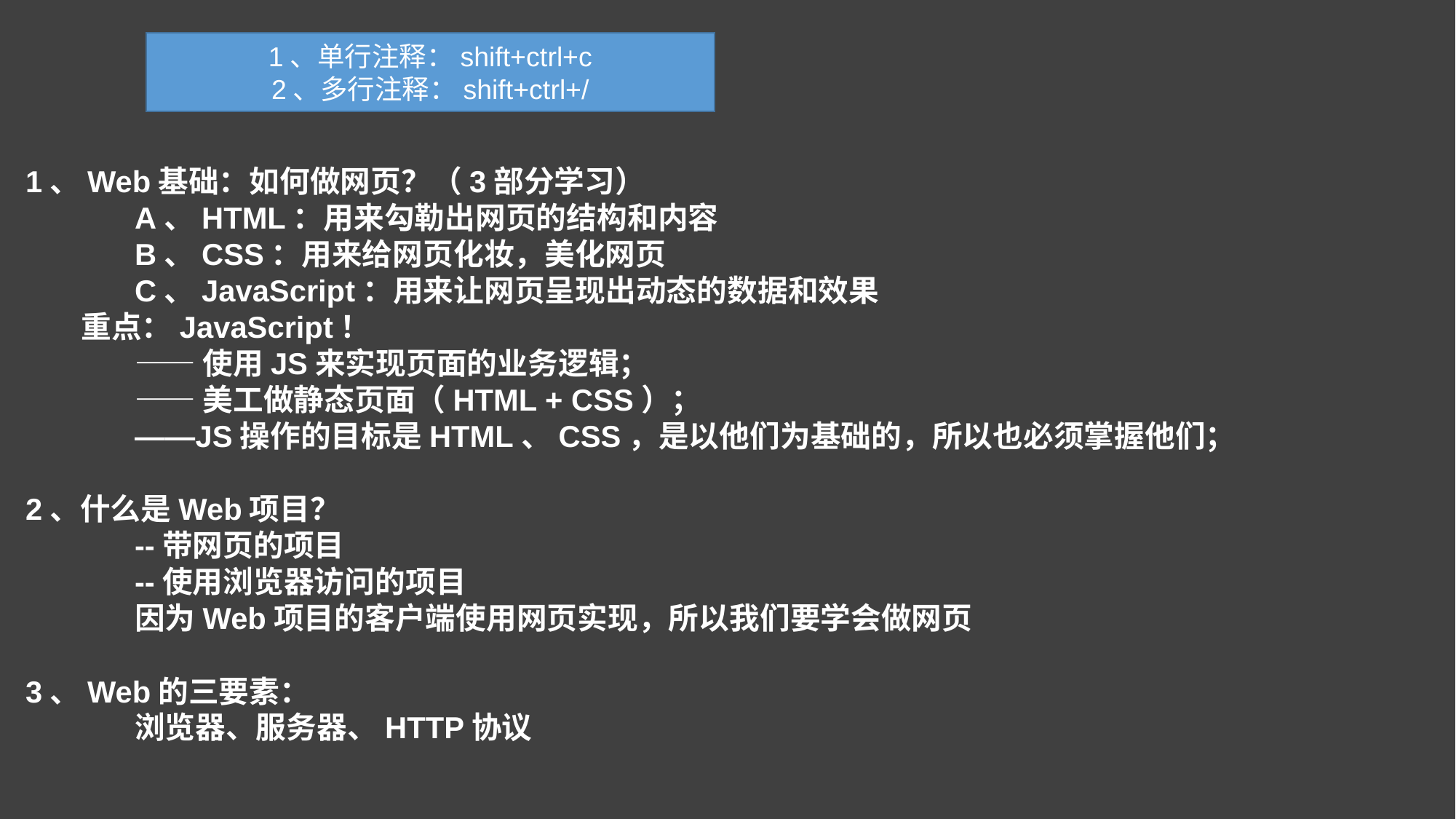

1、单行注释：shift+ctrl+c
2、多行注释：shift+ctrl+/
1、Web基础：如何做网页？（3部分学习）
	A、HTML：用来勾勒出网页的结构和内容
	B、CSS：用来给网页化妆，美化网页
	C、JavaScript：用来让网页呈现出动态的数据和效果
       重点：JavaScript！
	——使用JS来实现页面的业务逻辑；
	——美工做静态页面（HTML + CSS）；
	——JS操作的目标是HTML、CSS，是以他们为基础的，所以也必须掌握他们；

2、什么是Web项目？
	--带网页的项目
	--使用浏览器访问的项目
	因为Web项目的客户端使用网页实现，所以我们要学会做网页

3、Web的三要素：
	浏览器、服务器、HTTP协议